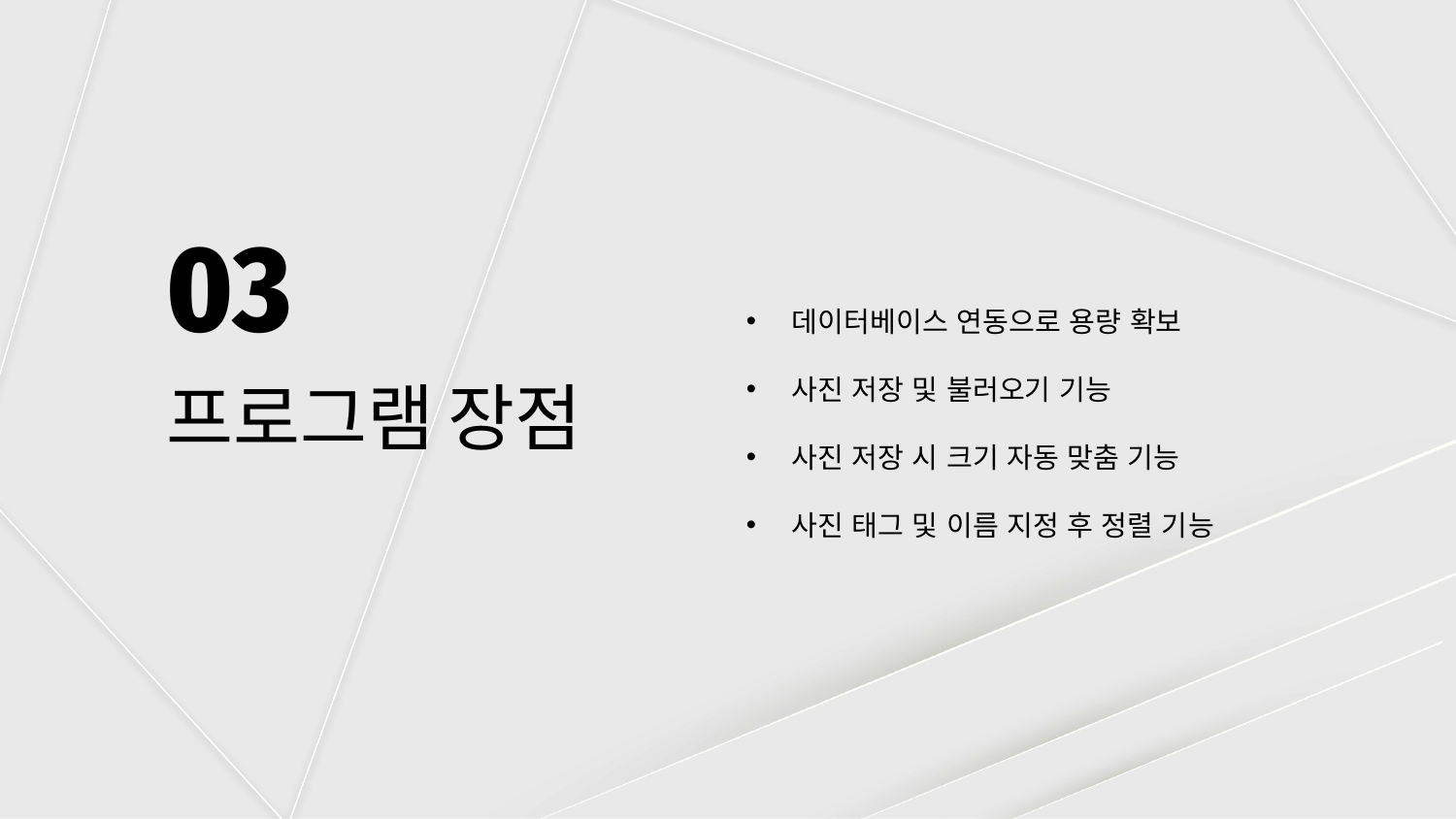

03
데이터베이스 연동으로 용량 확보

사진 저장 및 불러오기 기능

사진 저장 시 크기 자동 맞춤 기능

사진 태그 및 이름 지정 후 정렬 기능

# 프로그램 장점